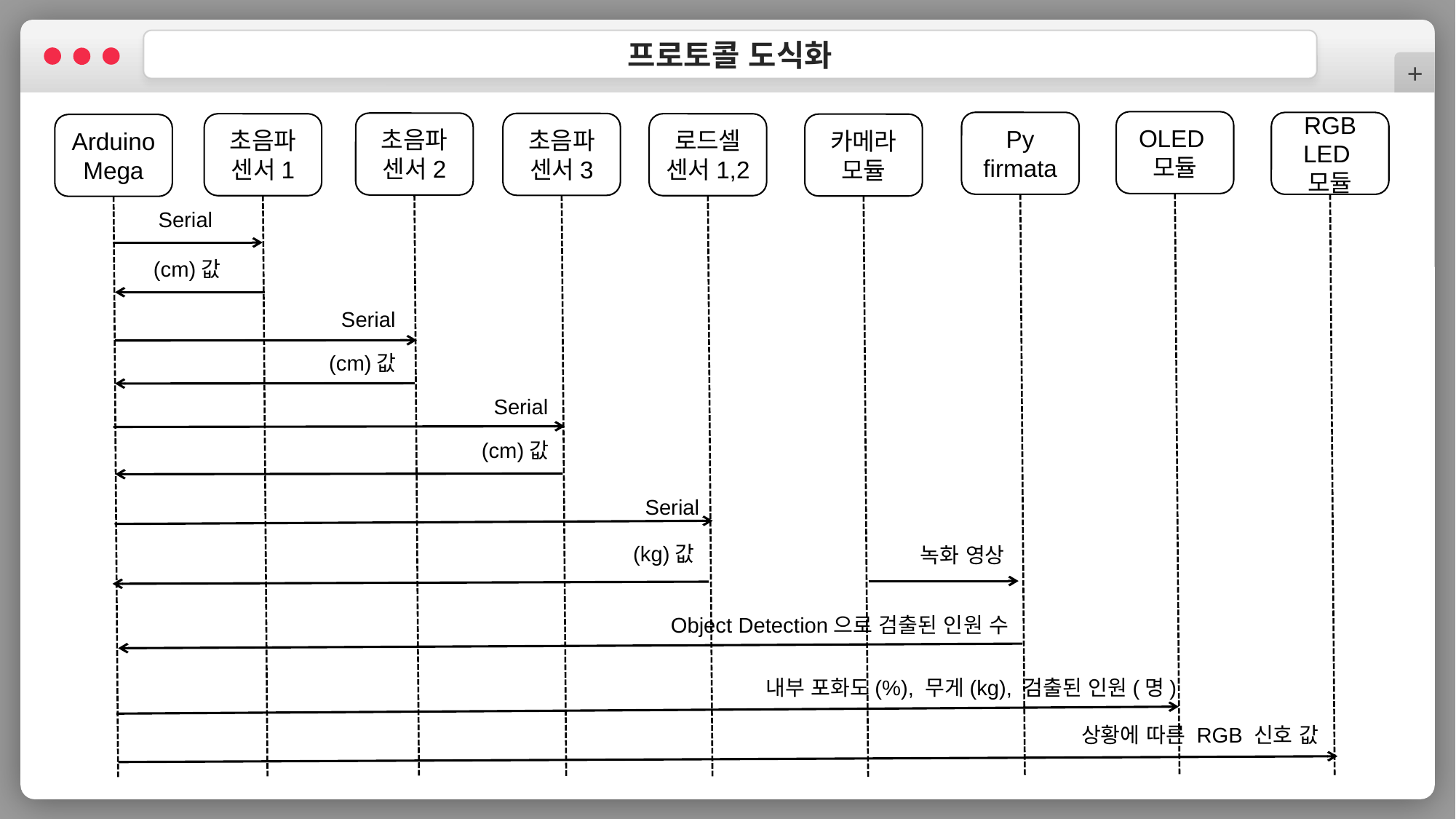

+
프로토콜 도식화
OLED
모듈
Py
firmata
초음파
센서2
초음파
센서3
초음파
센서1
로드셀
센서1,2
카메라
모듈
Arduino
Mega
Serial
(cm)값
Serial
(cm)값
Serial
(cm)값
Serial
(kg)값
녹화 영상
Object Detection으로 검출된 인원 수
내부 포화도(%), 무게(kg), 검출된 인원(명)
RGB LED
모듈
상황에 따른 RGB 신호 값